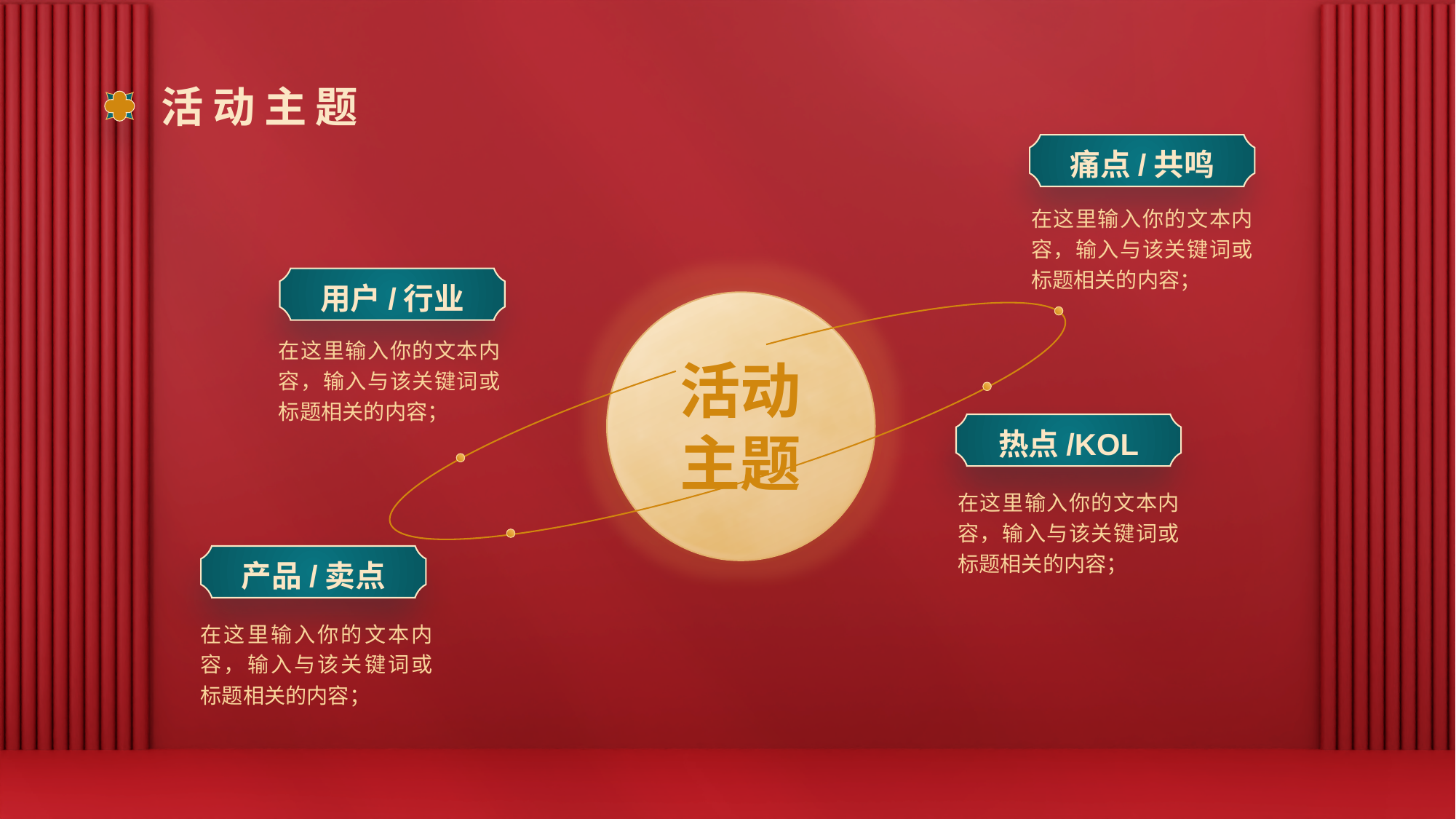

# 活动主题

痛点/共鸣
在这里输入你的文本内容，输入与该关键词或标题相关的内容；

用户/行业
在这里输入你的文本内容，输入与该关键词或标题相关的内容；
活动
主题

热点/KOL
在这里输入你的文本内容，输入与该关键词或标题相关的内容；

产品/卖点
在这里输入你的文本内容，输入与该关键词或标题相关的内容；